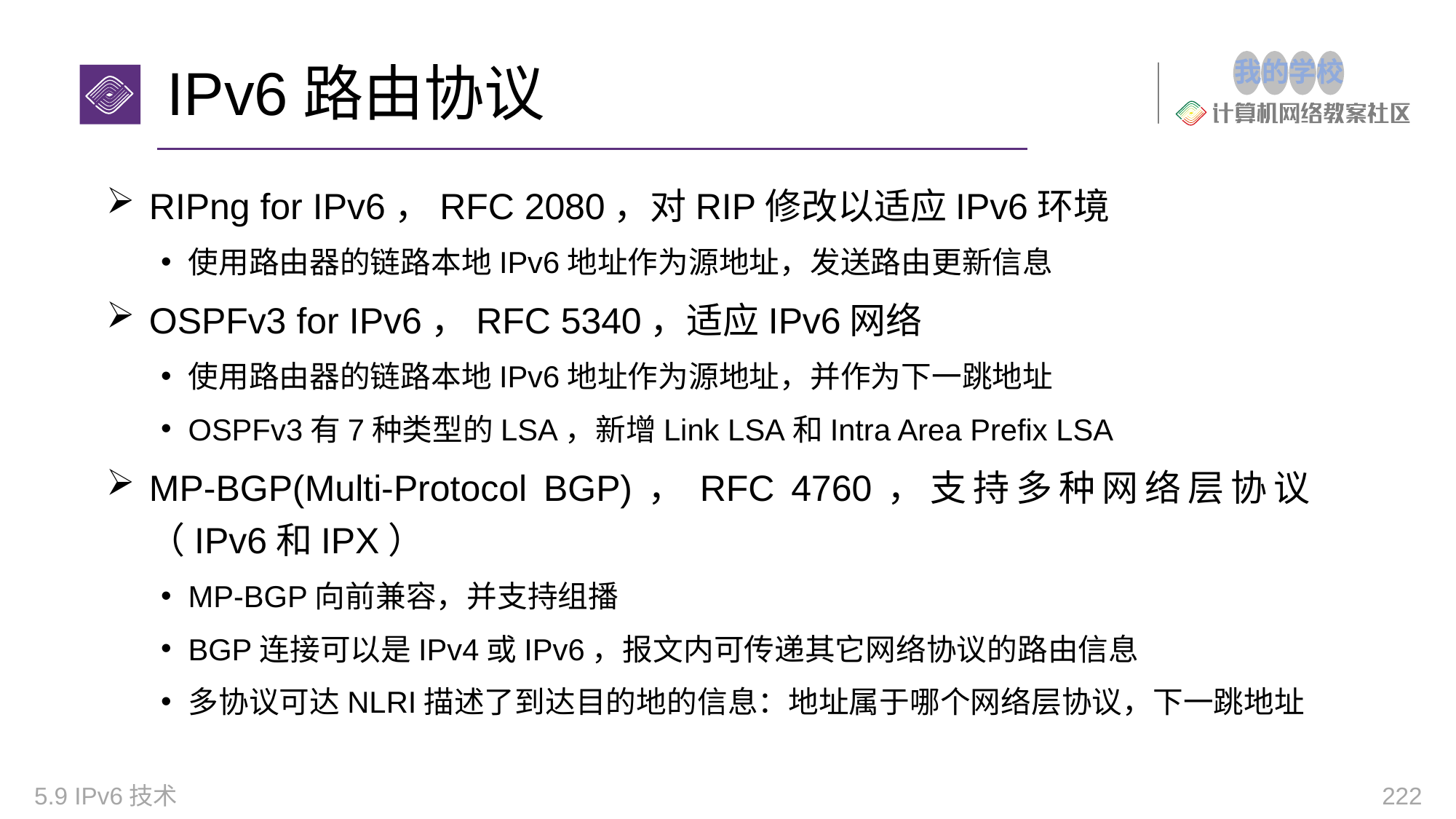

# IPv6路由协议
RIPng for IPv6，RFC 2080，对RIP修改以适应IPv6环境
使用路由器的链路本地IPv6地址作为源地址，发送路由更新信息
OSPFv3 for IPv6，RFC 5340，适应IPv6网络
使用路由器的链路本地IPv6地址作为源地址，并作为下一跳地址
OSPFv3有7种类型的LSA，新增Link LSA和Intra Area Prefix LSA
MP-BGP(Multi-Protocol BGP)，RFC 4760，支持多种网络层协议（IPv6和IPX）
MP-BGP向前兼容，并支持组播
BGP连接可以是IPv4或IPv6，报文内可传递其它网络协议的路由信息
多协议可达NLRI描述了到达目的地的信息：地址属于哪个网络层协议，下一跳地址
5.9 IPv6技术
222